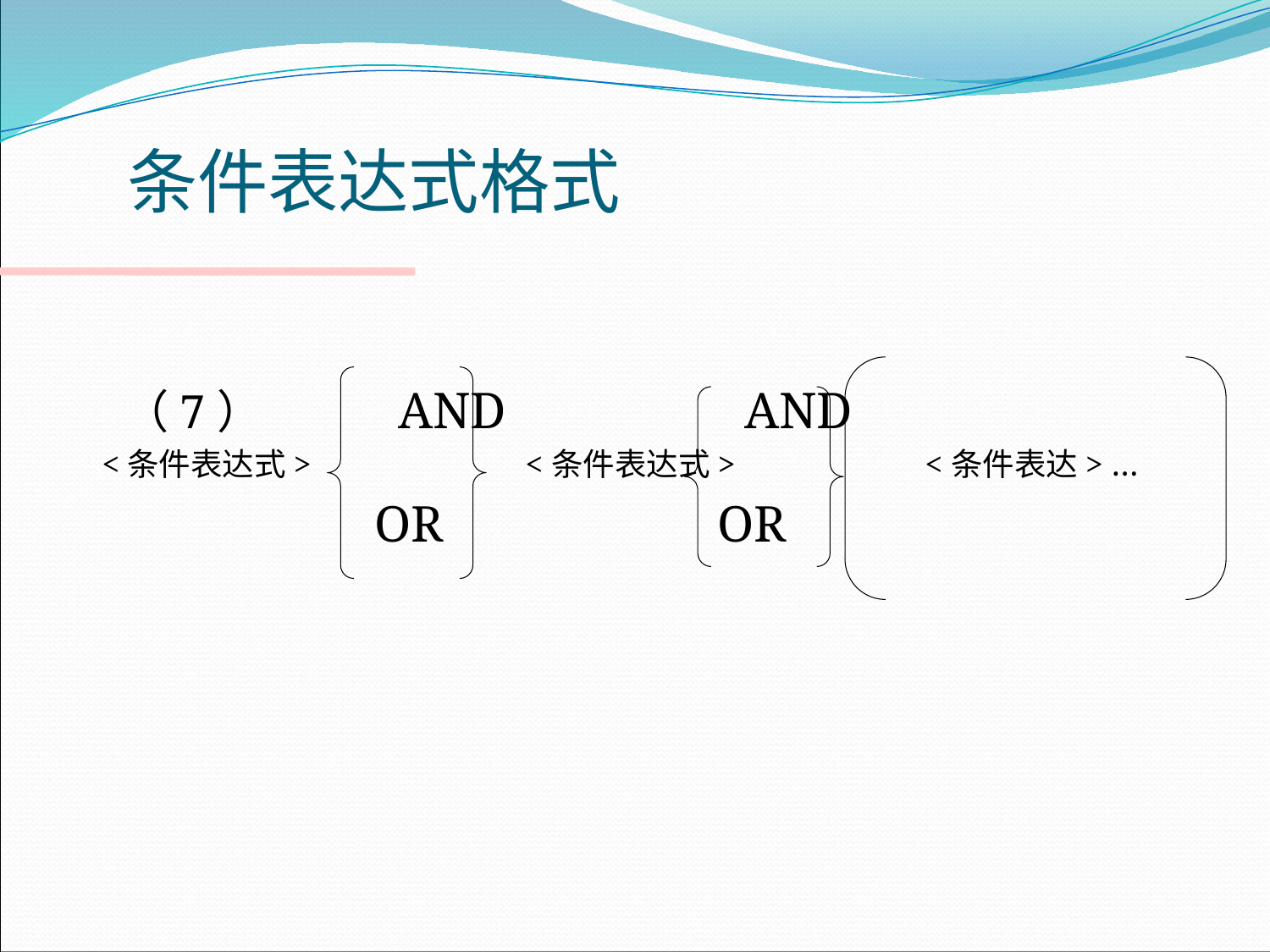

# 条件表达式格式

 （7）            AND                    AND
<条件表达式>                          <条件表达式>                       <条件表达> …
                       OR                       OR

352